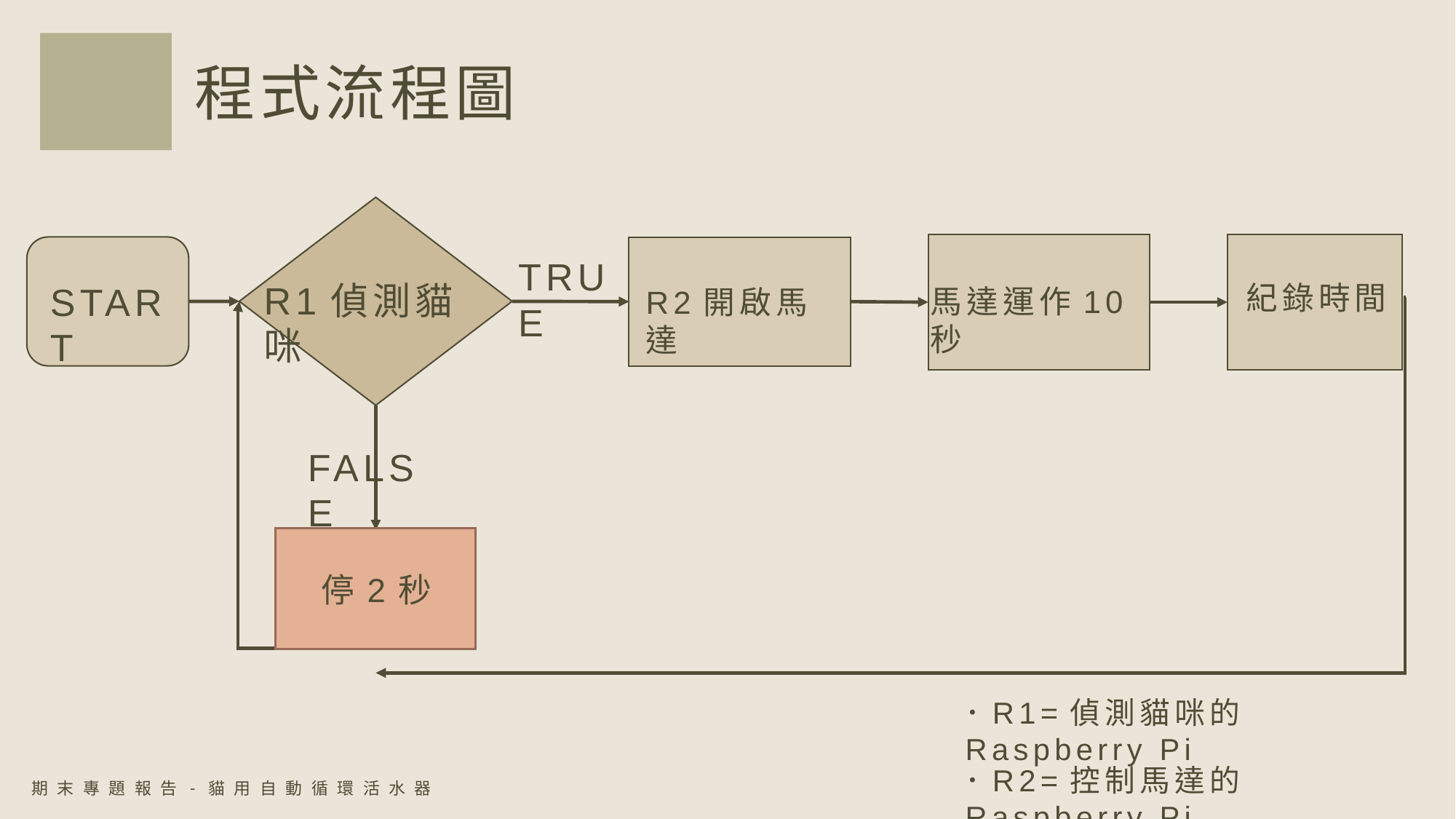

程式流程圖
https://www.ypppt.com/

TRUE
R1偵測貓咪
紀錄時間
START
馬達運作10秒
R2開啟馬達
FALSE

停2秒
･R1=偵測貓咪的Raspberry Pi
･R2=控制馬達的Raspberry Pi
期末專題報告-貓用自動循環活水器